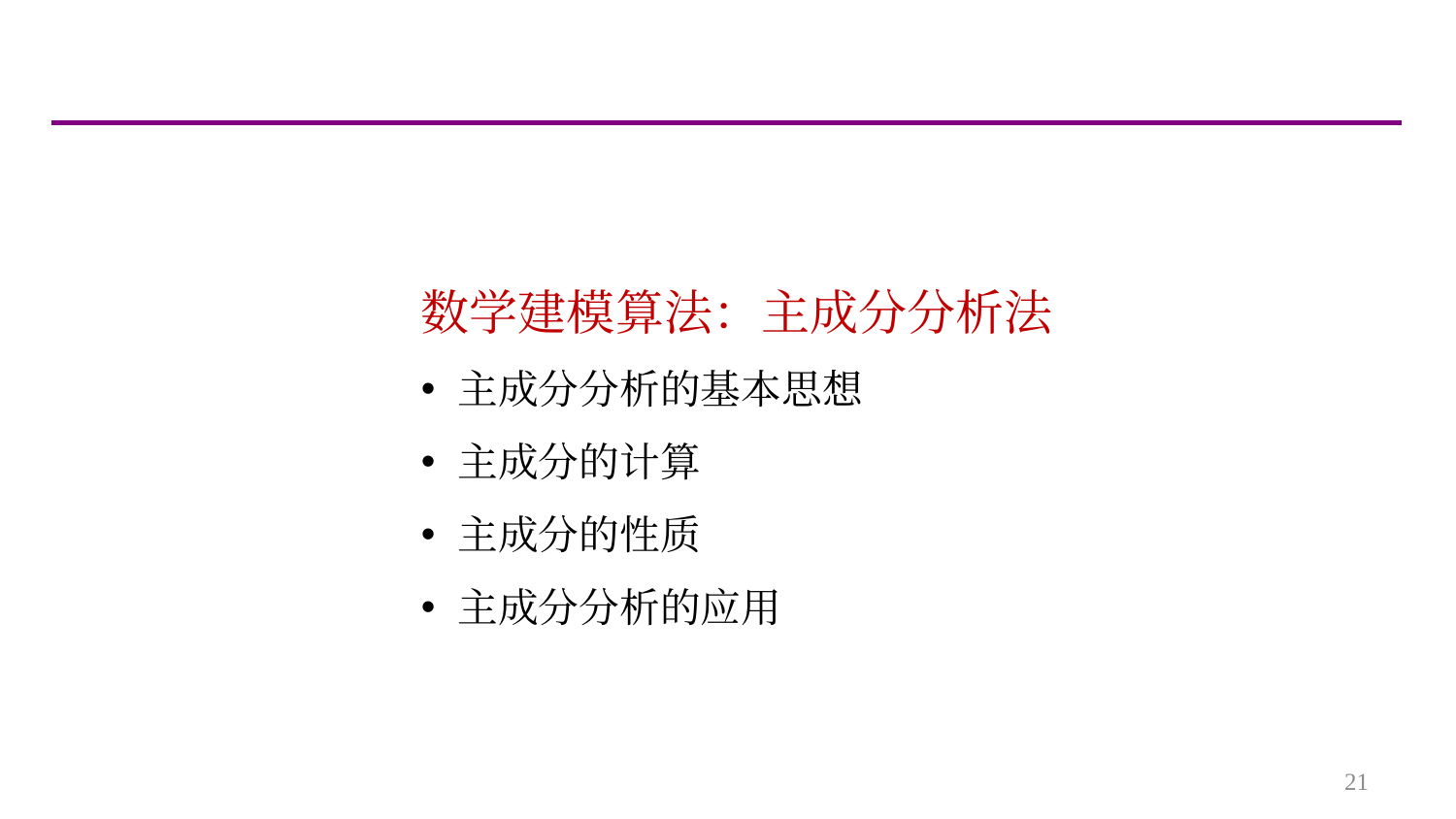

数学建模算法：主成分分析法
主成分分析的基本思想
主成分的计算
主成分的性质
主成分分析的应用
21